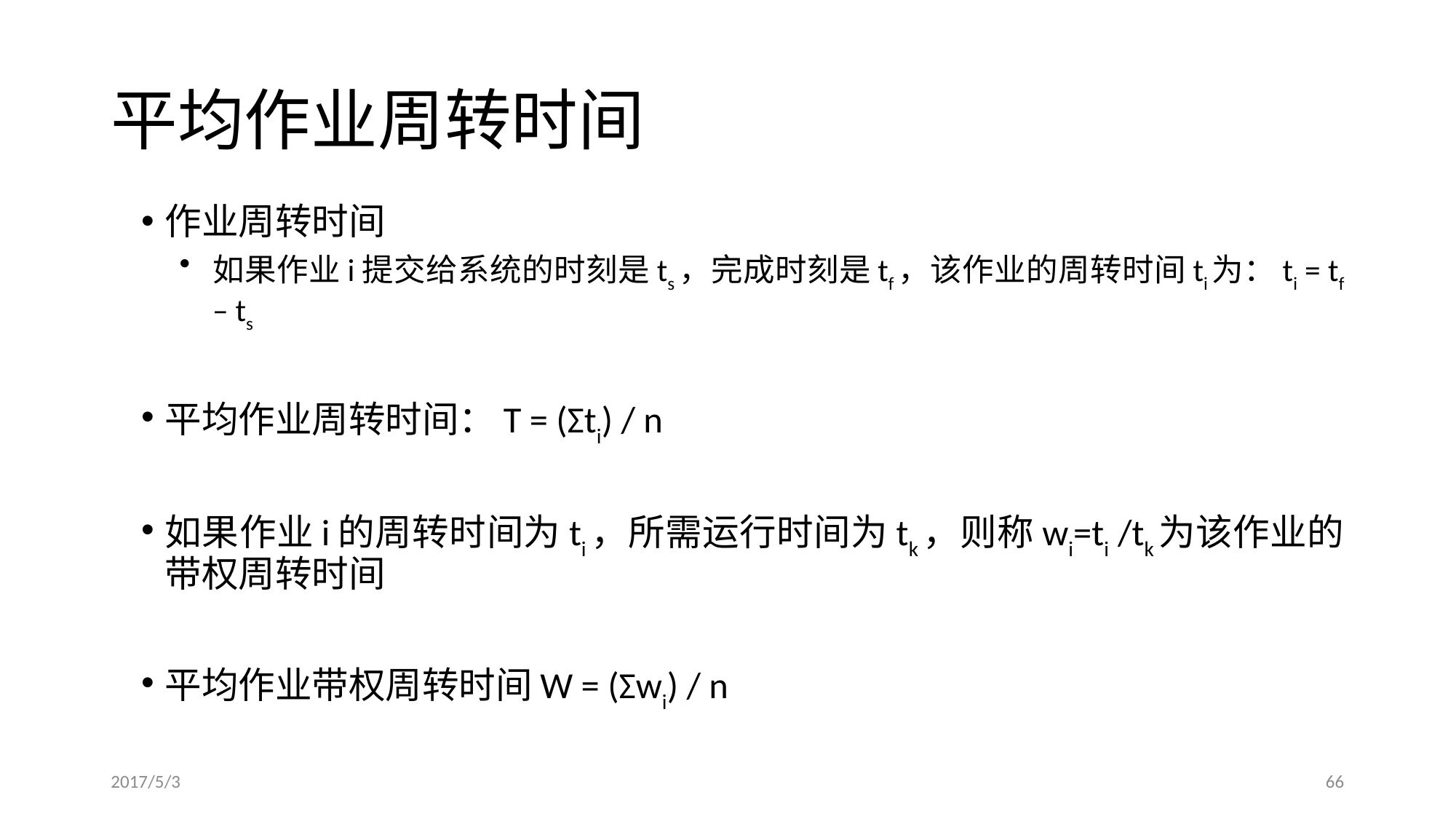

# 平均作业周转时间
作业周转时间
如果作业i提交给系统的时刻是ts，完成时刻是tf，该作业的周转时间ti为：ti = tf – ts

平均作业周转时间：T = (Σti) / n

如果作业i的周转时间为ti，所需运行时间为tk，则称wi=ti /tk为该作业的带权周转时间

平均作业带权周转时间W = (Σwi) / n

2017/5/3
66